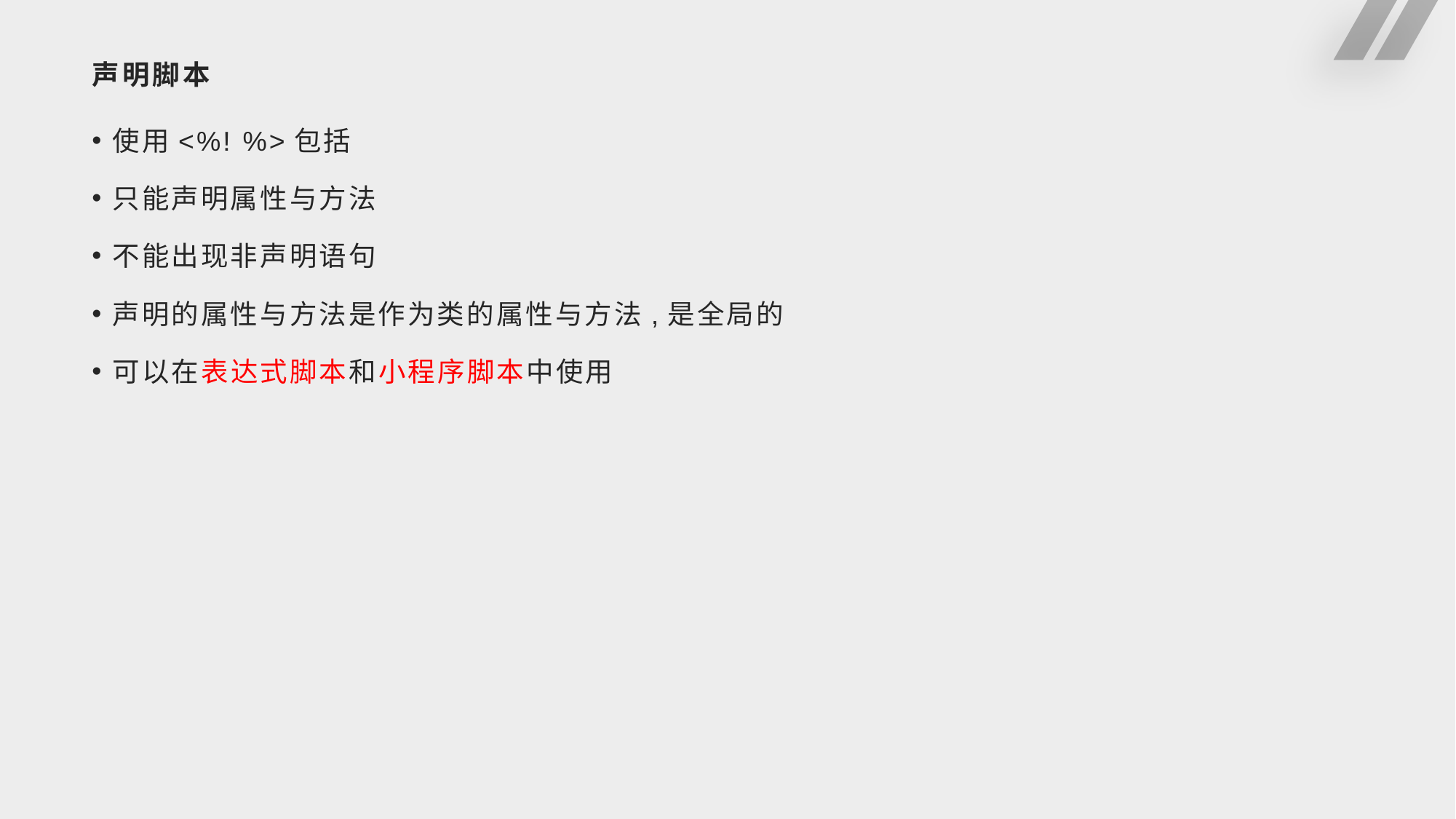

# 声明脚本
使用<%! %>包括
只能声明属性与方法
不能出现非声明语句
声明的属性与方法是作为类的属性与方法,是全局的
可以在表达式脚本和小程序脚本中使用